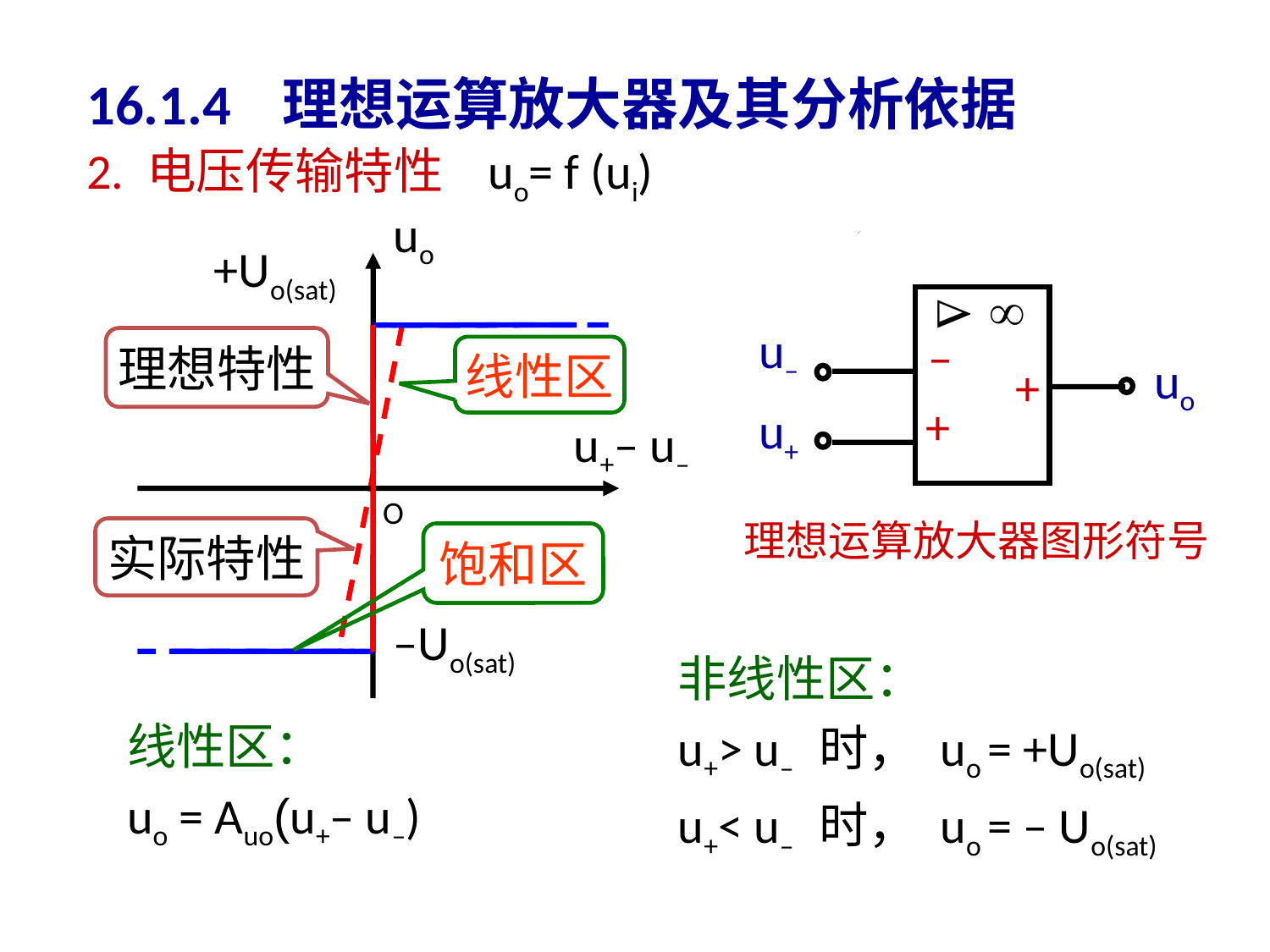

# 16.1.4   理想运算放大器及其分析依据
2. 电压传输特性   uo= f (ui)
uo

 u+– u–

 +Uo(sat)

∞
Δ

u–
–
uo
+

+
u+

理想特性
线性区
 O
理想运算放大器图形符号
实际特性
饱和区
–Uo(sat)

非线性区：
u+> u–  时， uo = +Uo(sat)
u+< u–  时， uo = – Uo(sat)

线性区：
uo = Auo(u+– u–)